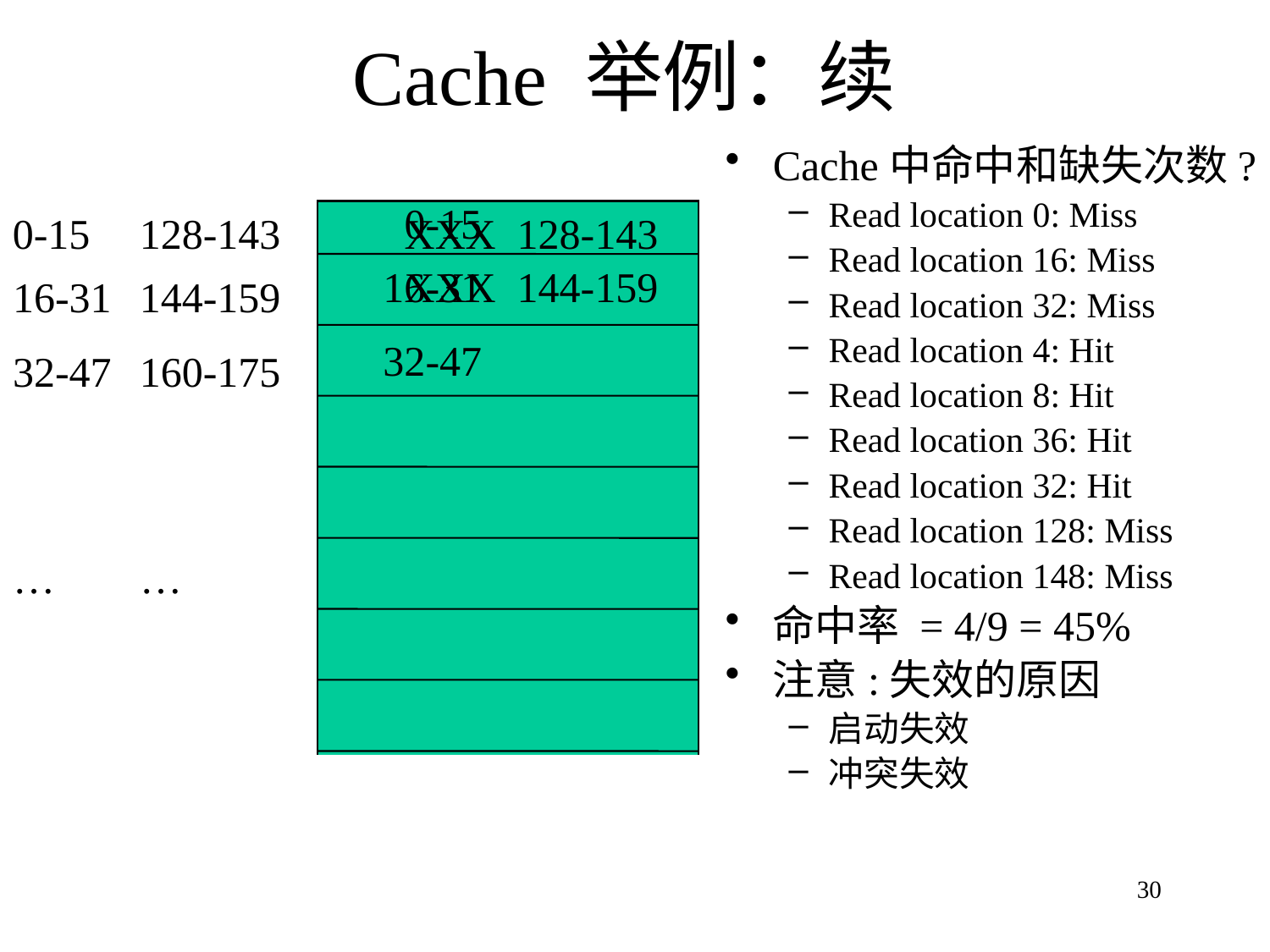

# Cache 举例：续
Cache中命中和缺失次数?
Read location 0: Miss
Read location 16: Miss
Read location 32: Miss
Read location 4: Hit
Read location 8: Hit
Read location 36: Hit
Read location 32: Hit
Read location 128: Miss
Read location 148: Miss
命中率 = 4/9 = 45%
注意:失效的原因
启动失效
冲突失效
0-15
0-15
16-31
32-47
…
128-143
144-159
160-175
…

XXX  128-143
16-31
XXX  144-159
32-47

30